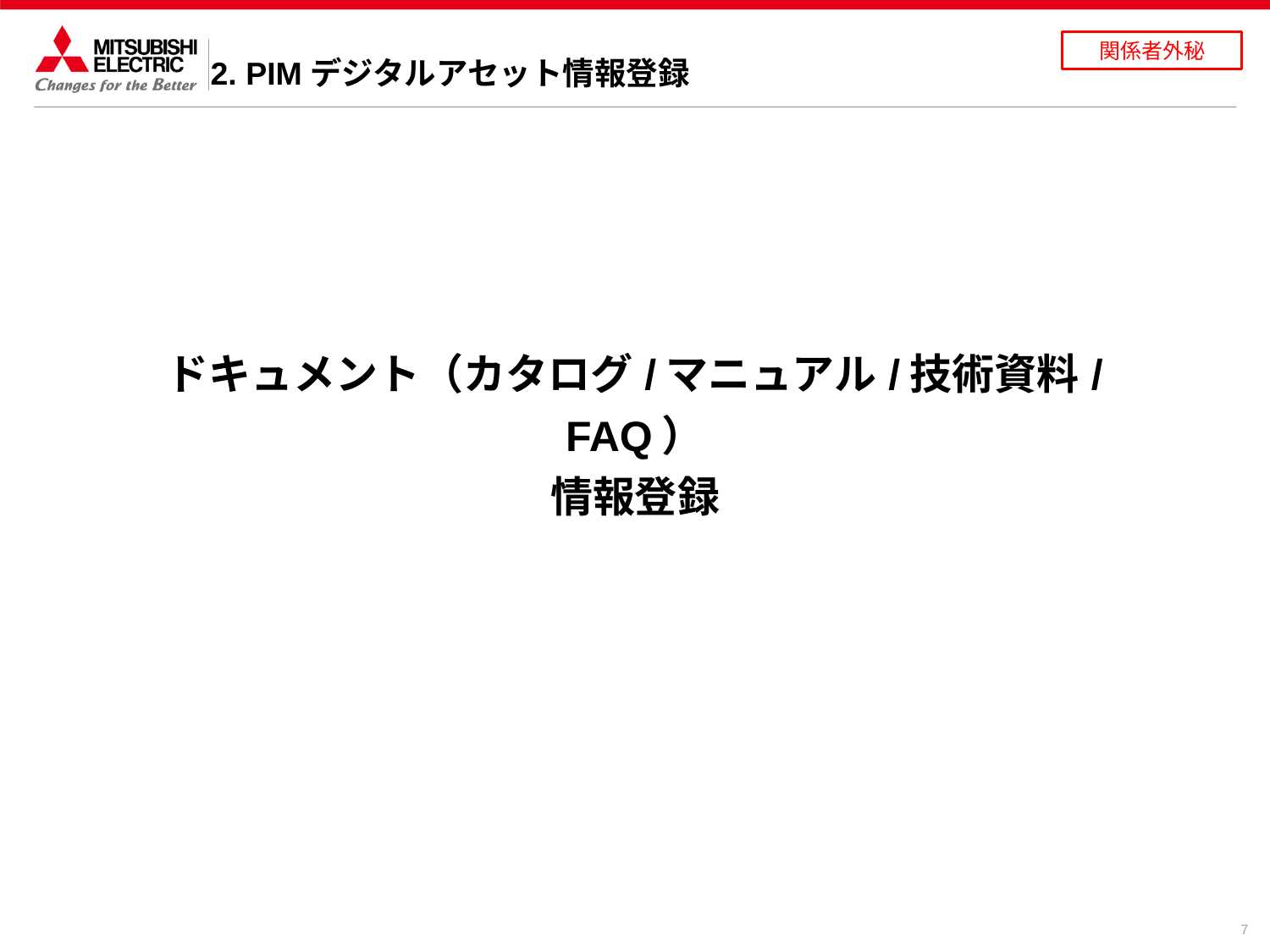

2. PIMデジタルアセット情報登録
# ドキュメント（カタログ/マニュアル/技術資料/FAQ） 情報登録
7